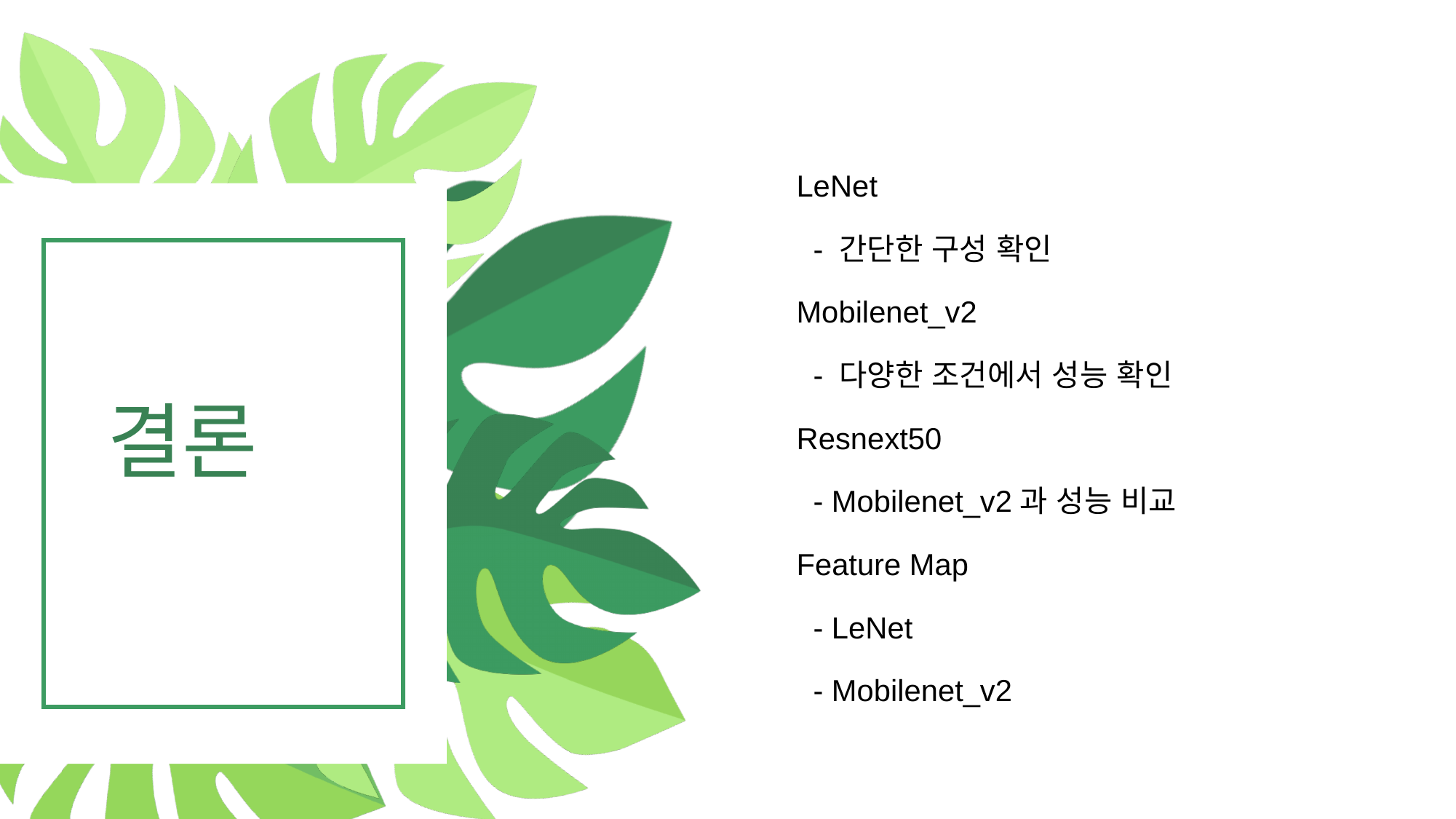

LeNet
  - 간단한 구성 확인
Mobilenet_v2
  - 다양한 조건에서 성능 확인
Resnext50
  - Mobilenet_v2과 성능 비교
Feature Map
  - LeNet
  - Mobilenet_v2
결론